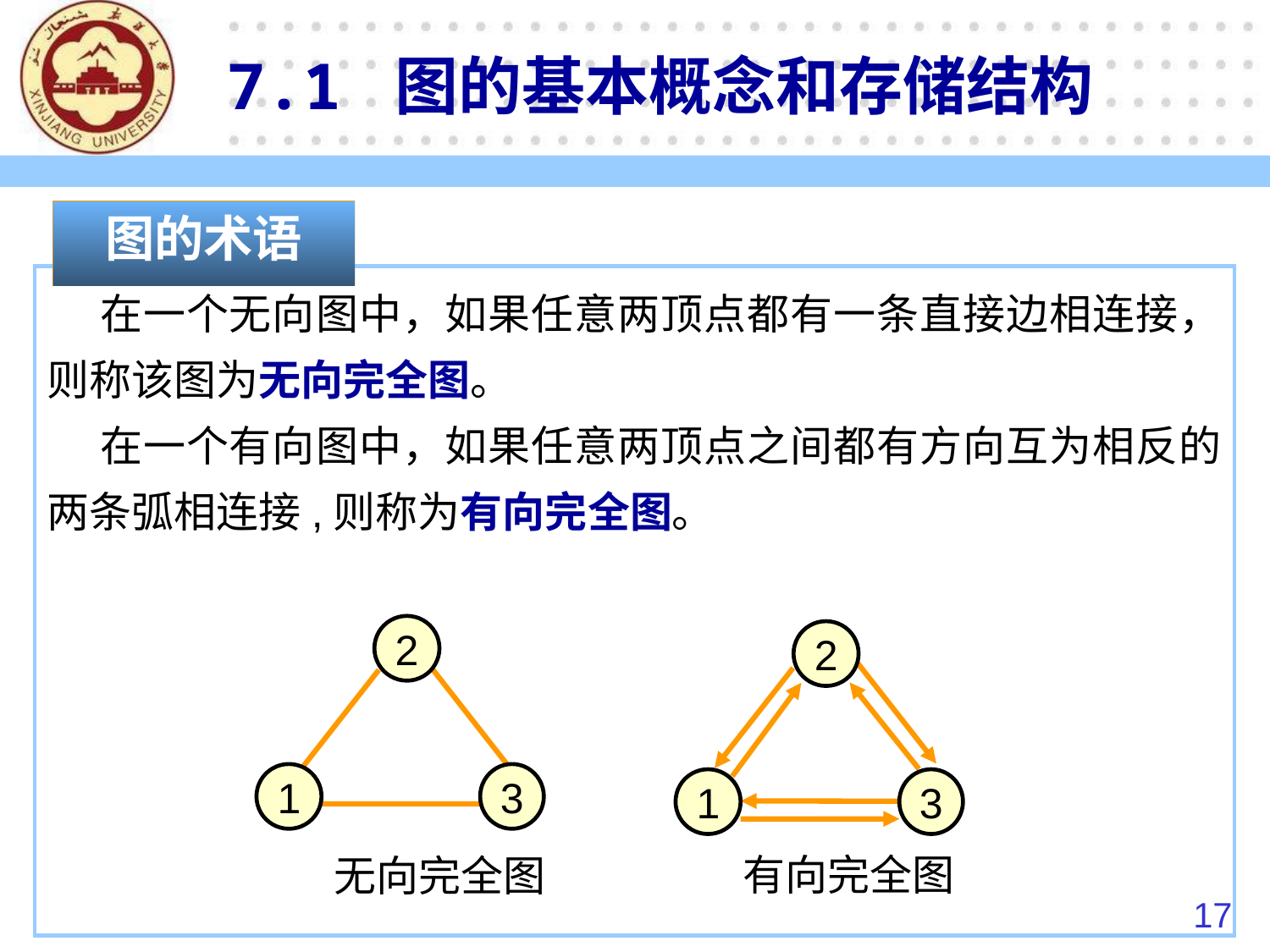

7.1 图的基本概念和存储结构
图的术语
    在一个无向图中，如果任意两顶点都有一条直接边相连接，则称该图为无向完全图。
    在一个有向图中，如果任意两顶点之间都有方向互为相反的两条弧相连接,则称为有向完全图。
2

1
3

2

1
3

有向完全图
无向完全图
17